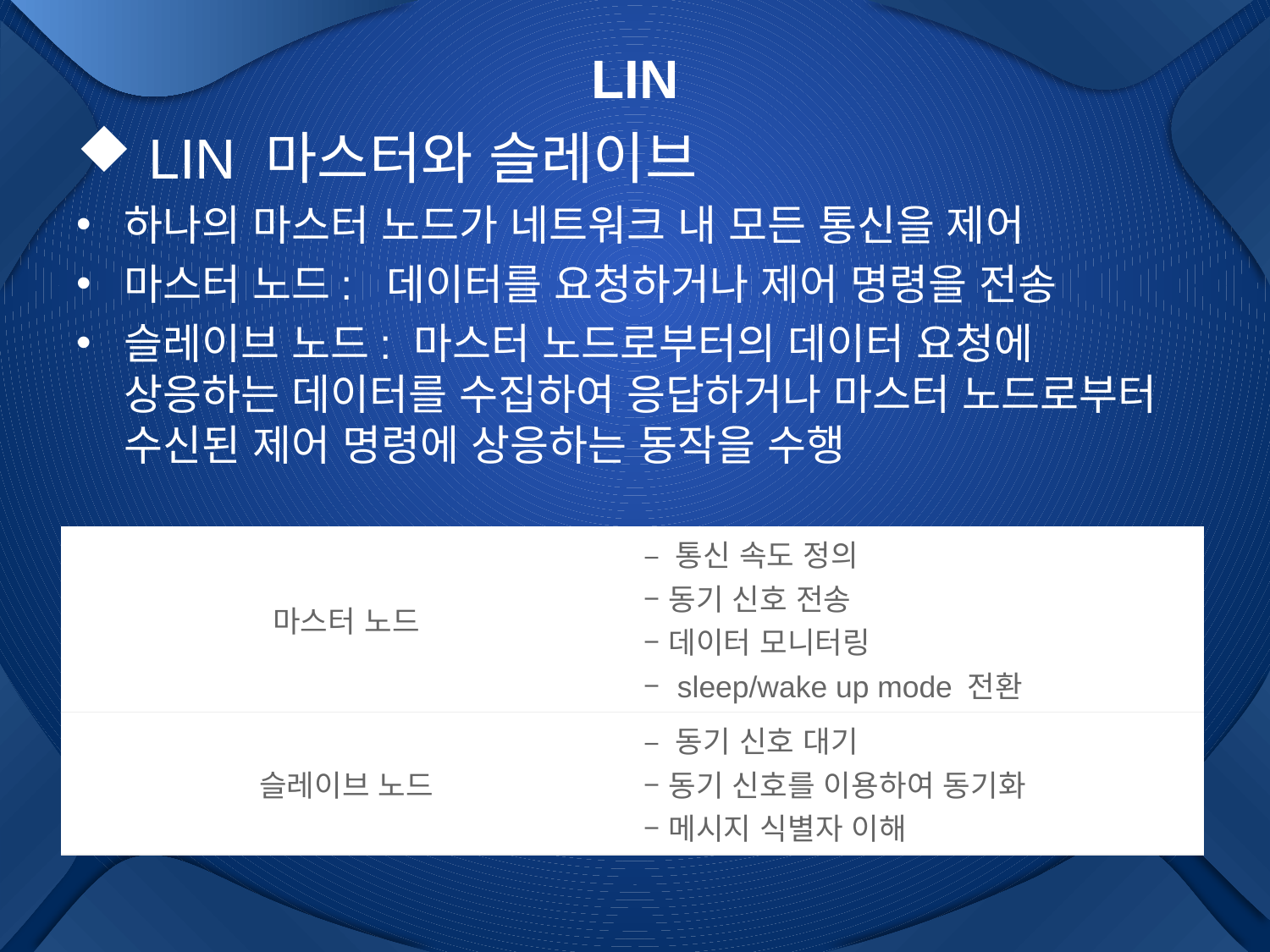

# LIN
 LIN 마스터와 슬레이브
하나의 마스터 노드가 네트워크 내 모든 통신을 제어
마스터 노드:  데이터를 요청하거나 제어 명령을 전송
슬레이브 노드: 마스터 노드로부터의 데이터 요청에 상응하는 데이터를 수집하여 응답하거나 마스터 노드로부터 수신된 제어 명령에 상응하는 동작을 수행
| 마스터 노드 | – 통신 속도 정의 – 동기 신호 전송 – 데이터 모니터링 – sleep/wake up mode 전환 |
| --- | --- |
| 슬레이브 노드 | – 동기 신호 대기 – 동기 신호를 이용하여 동기화 – 메시지 식별자 이해 |